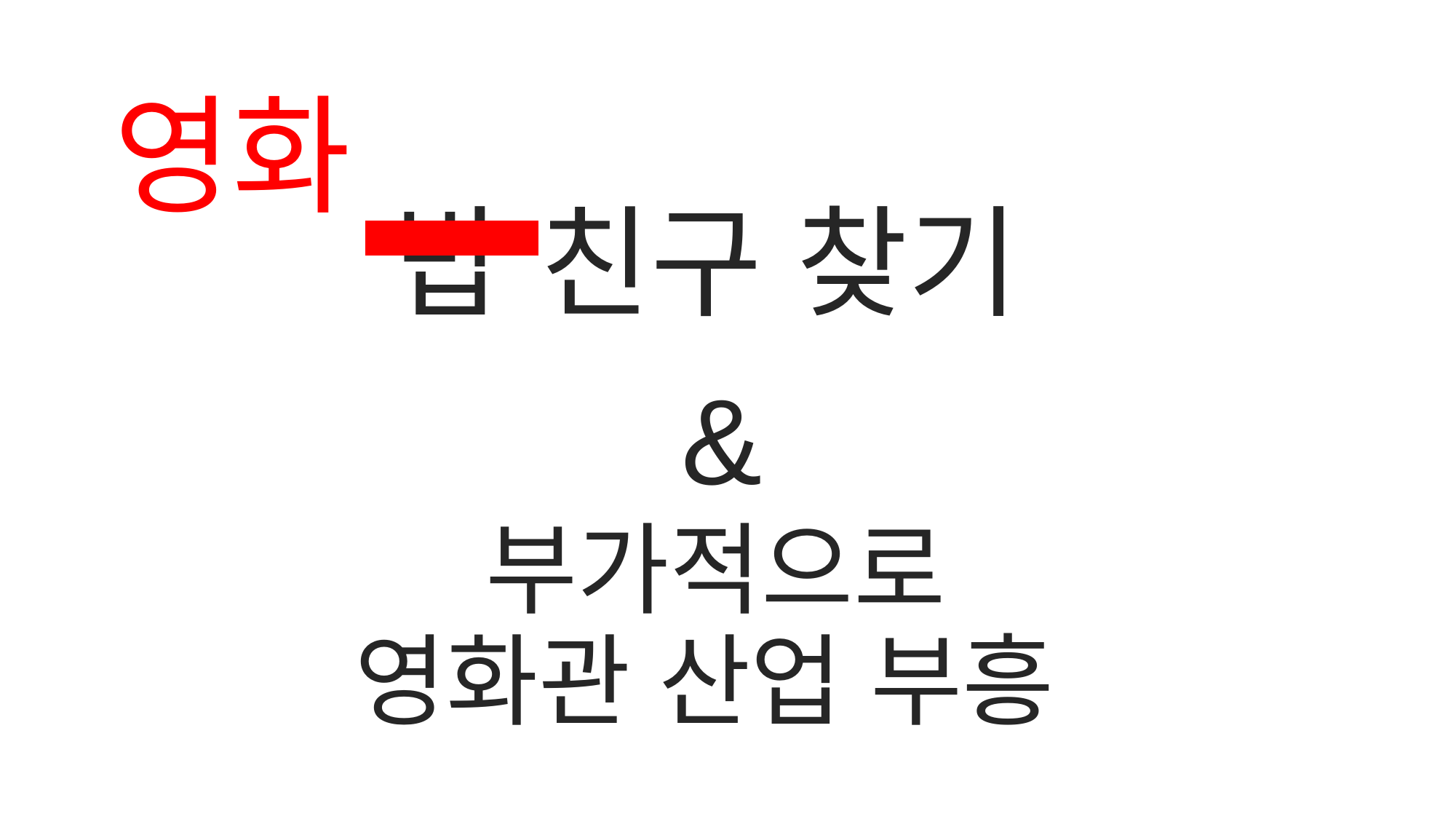

영화
밥 친구 찾기

&
부가적으로
영화관 산업 부흥